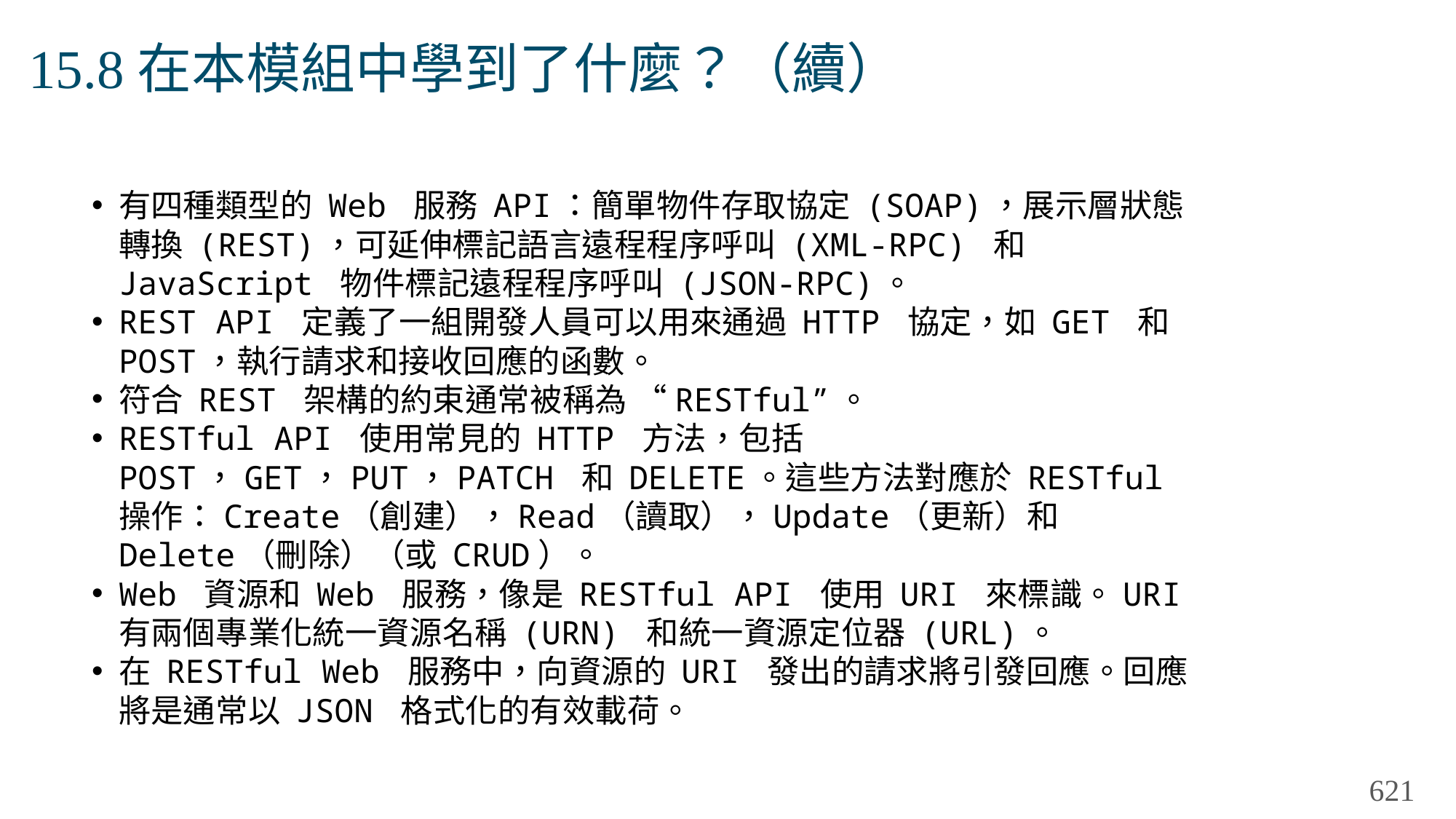

# 15.8在本模組中學到了什麼？（續）
有四種類型的 Web 服務 API：簡單物件存取協定 (SOAP)，展示層狀態轉換 (REST)，可延伸標記語言遠程程序呼叫 (XML-RPC) 和 JavaScript 物件標記遠程程序呼叫 (JSON-RPC)。
REST API 定義了一組開發人員可以用來通過 HTTP 協定，如 GET 和 POST，執行請求和接收回應的函數。
符合 REST 架構的約束通常被稱為 “RESTful”。
RESTful API 使用常見的 HTTP 方法，包括 POST，GET，PUT，PATCH 和 DELETE。這些方法對應於 RESTful 操作：Create（創建），Read（讀取），Update（更新）和 Delete（刪除）（或 CRUD）。
Web 資源和 Web 服務，像是 RESTful API 使用 URI 來標識。URI 有兩個專業化統一資源名稱 (URN) 和統一資源定位器 (URL)。
在 RESTful Web 服務中，向資源的 URI 發出的請求將引發回應。回應將是通常以 JSON 格式化的有效載荷。
621